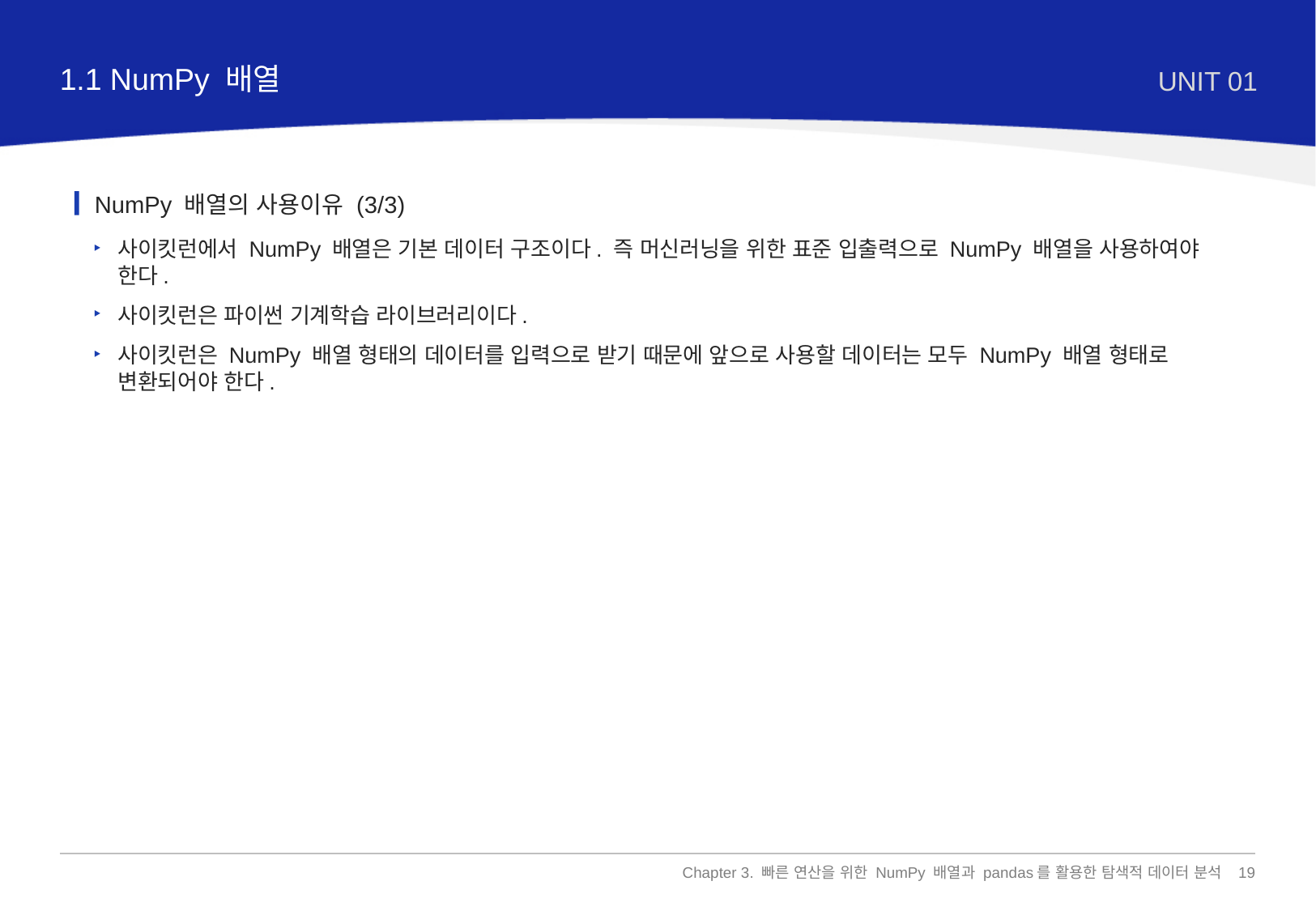

1.1 NumPy 배열
UNIT 01
NumPy 배열의 사용이유 (3/3)

사이킷런에서 NumPy 배열은 기본 데이터 구조이다. 즉 머신러닝을 위한 표준 입출력으로 NumPy 배열을 사용하여야 한다.
사이킷런은 파이썬 기계학습 라이브러리이다.
사이킷런은 NumPy 배열 형태의 데이터를 입력으로 받기 때문에 앞으로 사용할 데이터는 모두 NumPy 배열 형태로 변환되어야 한다.